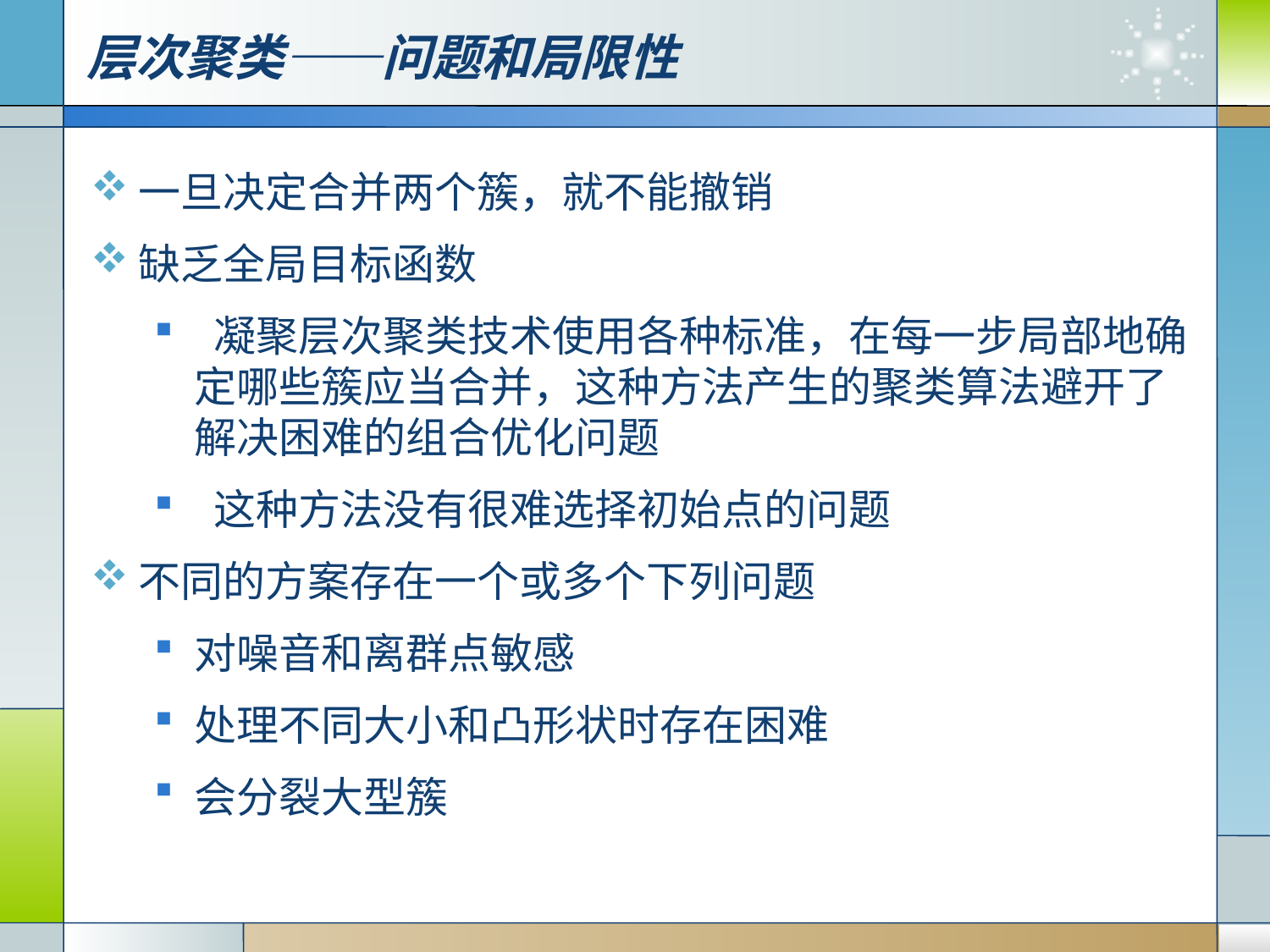

层次聚类——问题和局限性
一旦决定合并两个簇，就不能撤销
缺乏全局目标函数
 凝聚层次聚类技术使用各种标准，在每一步局部地确定哪些簇应当合并，这种方法产生的聚类算法避开了解决困难的组合优化问题
 这种方法没有很难选择初始点的问题
不同的方案存在一个或多个下列问题
对噪音和离群点敏感
处理不同大小和凸形状时存在困难
会分裂大型簇